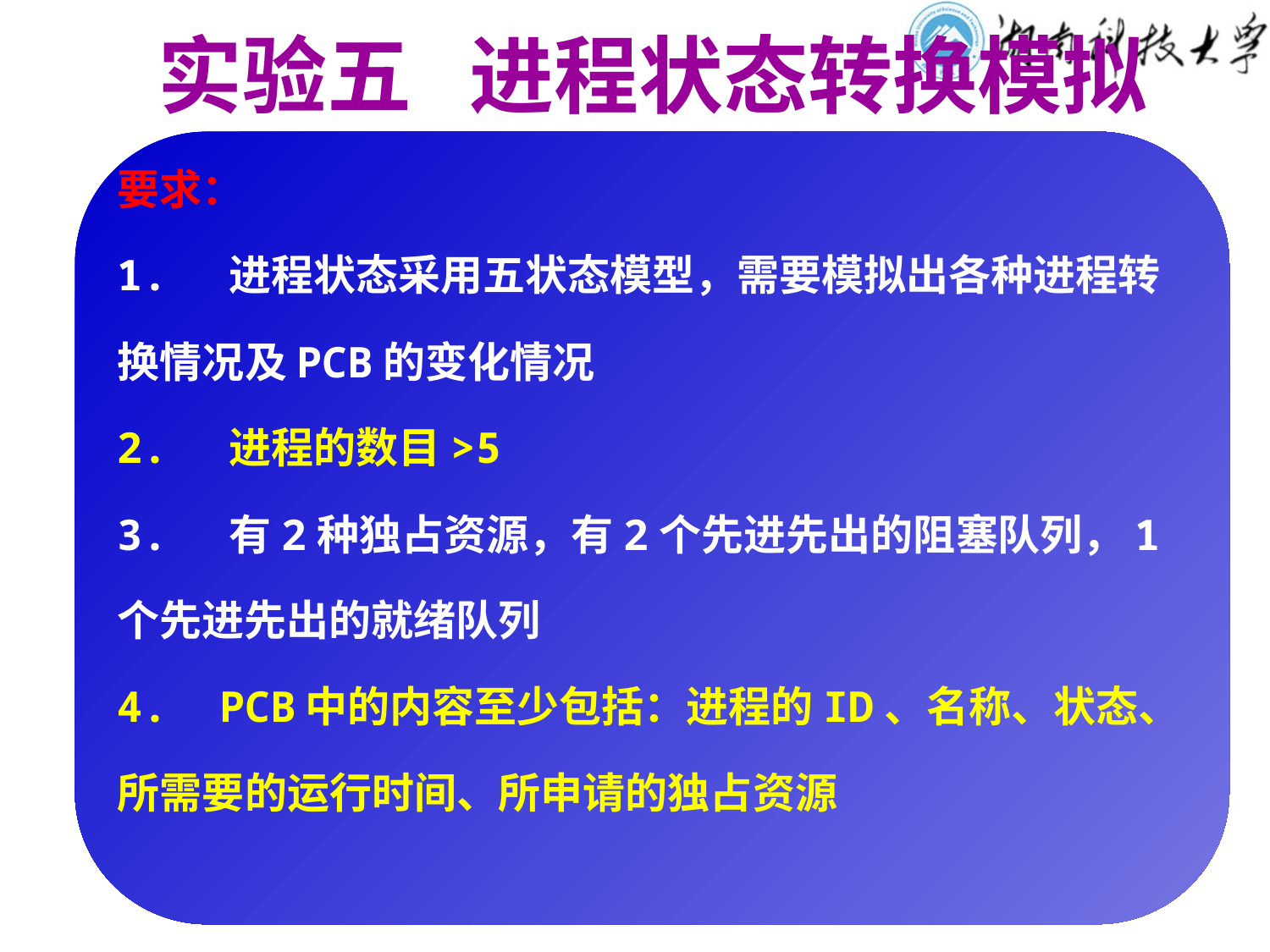

实验五   进程状态转换模拟

要求：
1.  进程状态采用五状态模型，需要模拟出各种进程转换情况及PCB的变化情况
2.  进程的数目>5
3.  有2种独占资源，有2个先进先出的阻塞队列，1个先进先出的就绪队列
4.  PCB中的内容至少包括：进程的ID、名称、状态、所需要的运行时间、所申请的独占资源